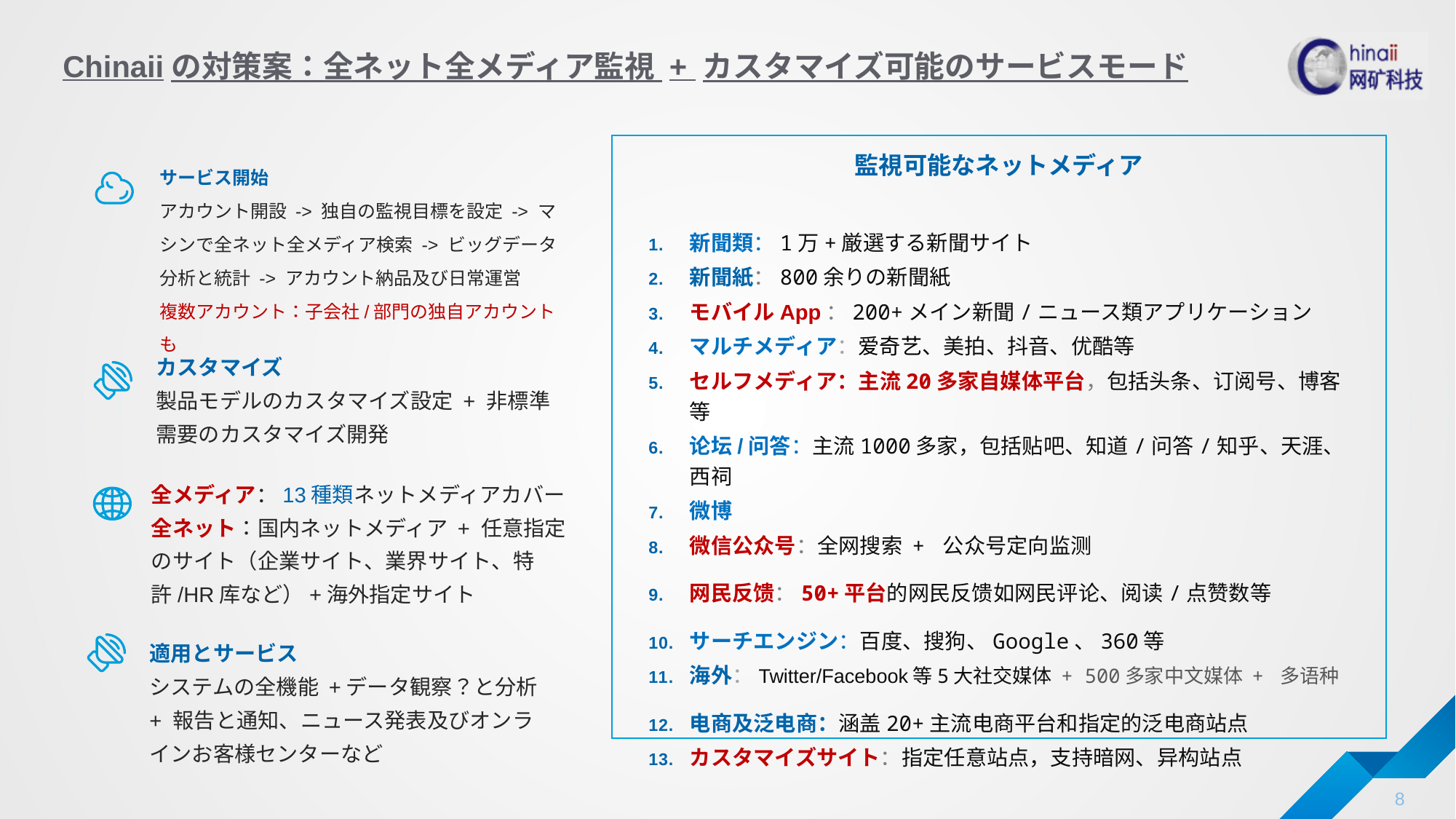

# Chinaiiの対策案：全ネット全メディア監視 + カスタマイズ可能のサービスモード
監視可能なネットメディア

サービス開始
アカウント開設 -> 独自の監視目標を設定 -> マシンで全ネット全メディア検索 -> ビッグデータ分析と統計 -> アカウント納品及び日常運営
複数アカウント：子会社/部門の独自アカウントも

新聞類：1万+厳選する新聞サイト
新聞紙：800余りの新聞紙
モバイルApp：200+メイン新聞/ニュース類アプリケーション
マルチメディア：爱奇艺、美拍、抖音、优酷等
セルフメディア：主流20多家自媒体平台，包括头条、订阅号、博客等
论坛/问答：主流1000多家，包括贴吧、知道/问答/知乎、天涯、西祠
微博
微信公众号：全网搜索 + 公众号定向监测

网民反馈：50+平台的网民反馈如网民评论、阅读/点赞数等

サーチエンジン：百度、搜狗、Google、360等
海外：Twitter/Facebook等5大社交媒体 + 500多家中文媒体 + 多语种

电商及泛电商：涵盖20+主流电商平台和指定的泛电商站点
カスタマイズサイト：指定任意站点，支持暗网、异构站点
カスタマイズ
製品モデルのカスタマイズ設定 + 非標準需要のカスタマイズ開発

全メディア：13種類ネットメディアカバー
全ネット：国内ネットメディア + 任意指定のサイト（企業サイト、業界サイト、特許/HR库など）+海外指定サイト

適用とサービス
システムの全機能 +データ観察？と分析 + 報告と通知、ニュース発表及びオンラインお客様センターなど

8